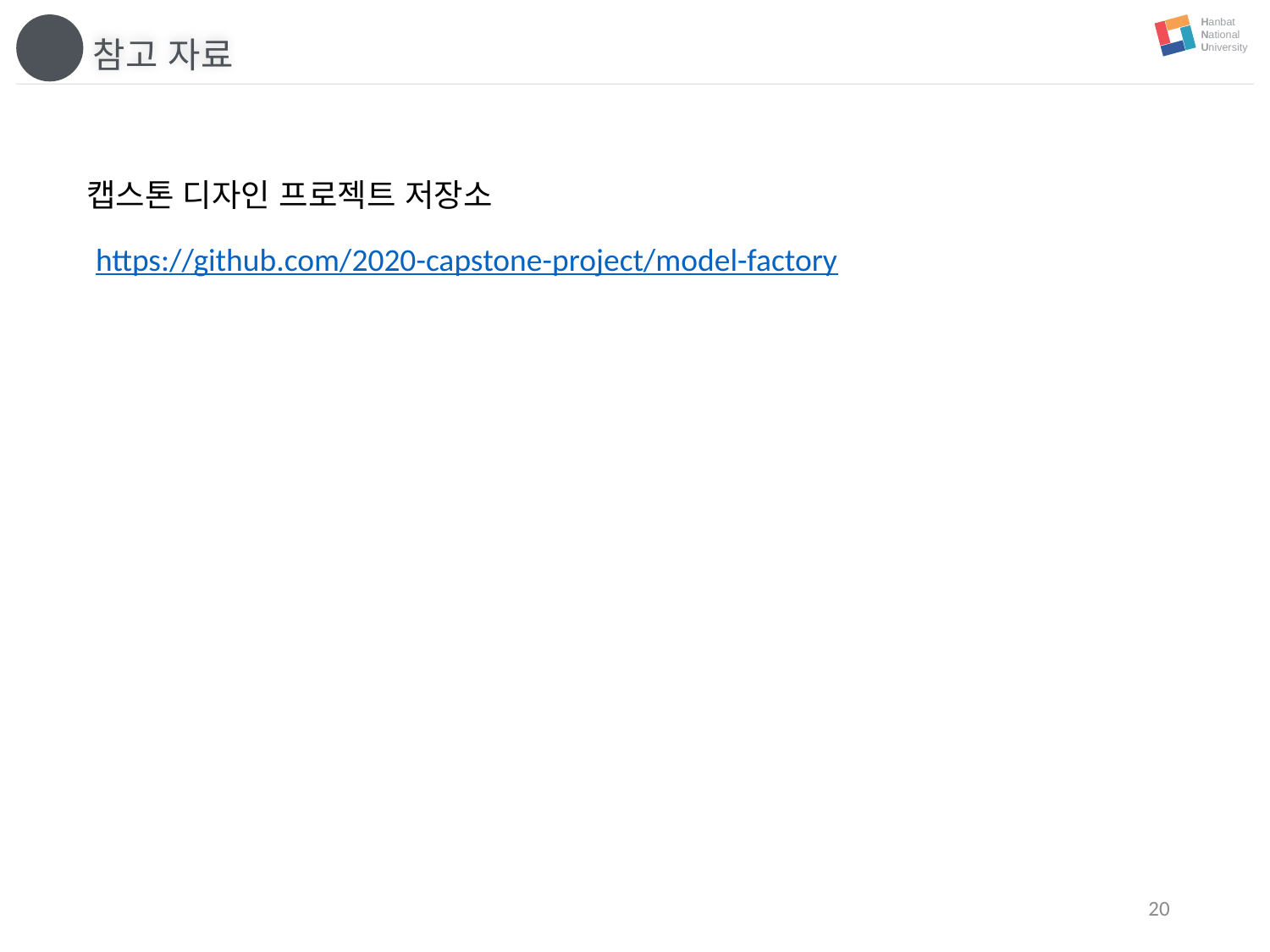

Hanbat
National
University

참고 자료

캡스톤 디자인 프로젝트 저장소
https://github.com/2020-capstone-project/model-factory
20